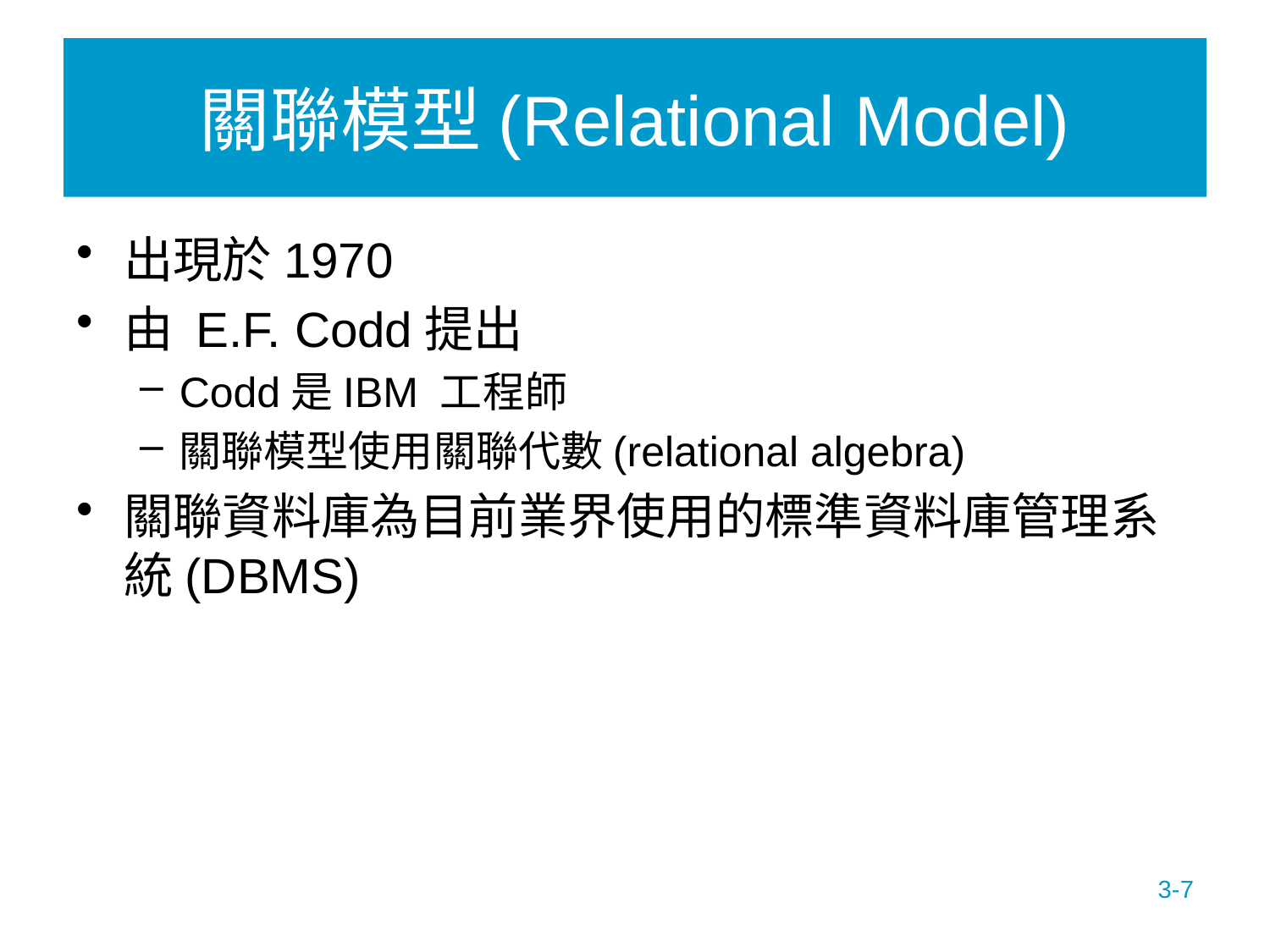

# 關聯模型(Relational Model)
出現於1970
由 E.F. Codd提出
Codd是IBM 工程師
關聯模型使用關聯代數(relational algebra)
關聯資料庫為目前業界使用的標準資料庫管理系統(DBMS)

3-7